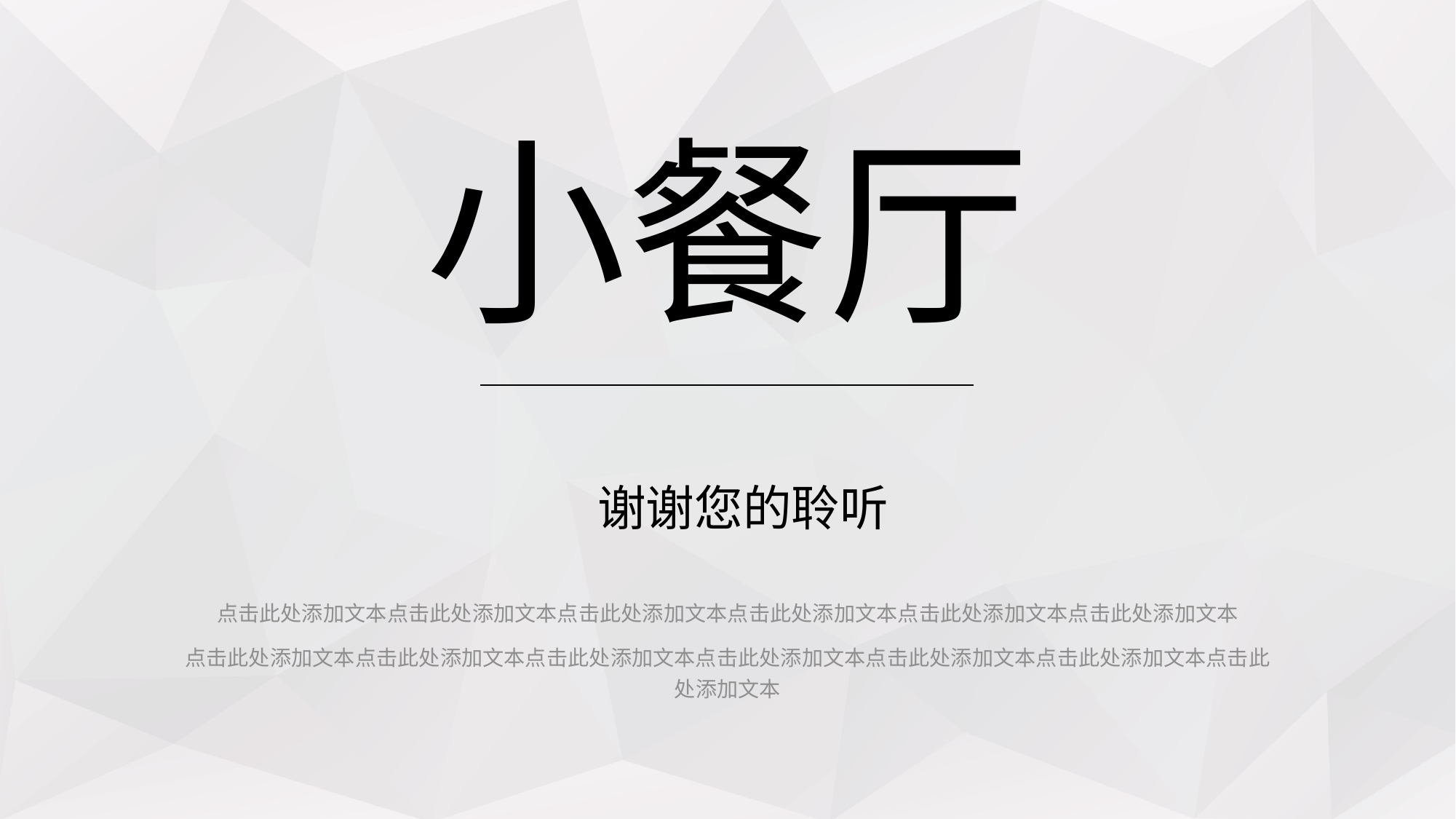

小餐厅
谢谢您的聆听
点击此处添加文本点击此处添加文本点击此处添加文本点击此处添加文本点击此处添加文本点击此处添加文本
点击此处添加文本点击此处添加文本点击此处添加文本点击此处添加文本点击此处添加文本点击此处添加文本点击此处添加文本